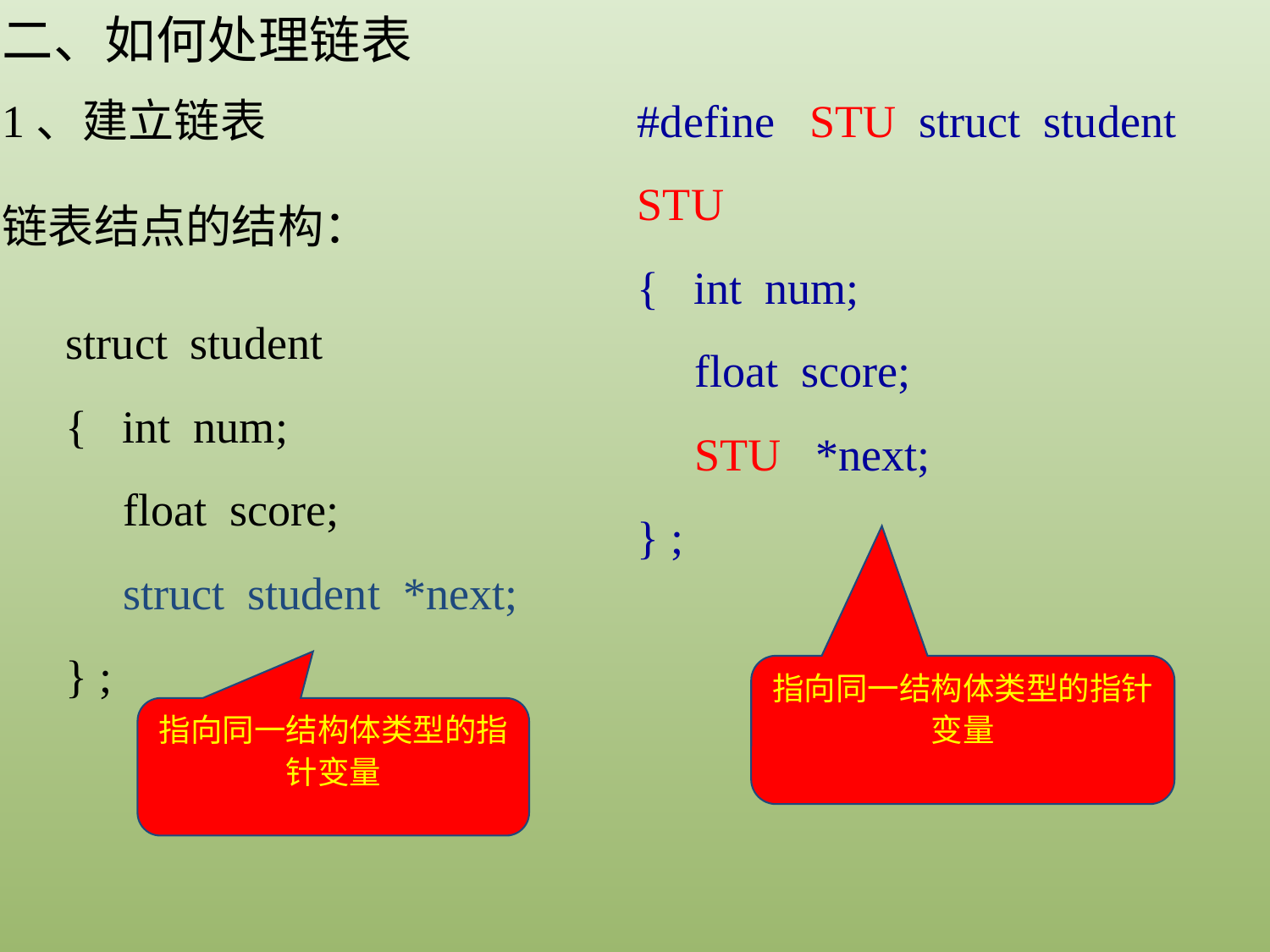

二、如何处理链表
1、建立链表
#define   STU  struct  student
STU
{   int  num;
     float  score;
     STU   *next;
} ;

链表结点的结构：
struct  student
{   int  num;
     float  score;
     struct  student  *next;
} ;
指向同一结构体类型的指针变量
指向同一结构体类型的指针变量
568